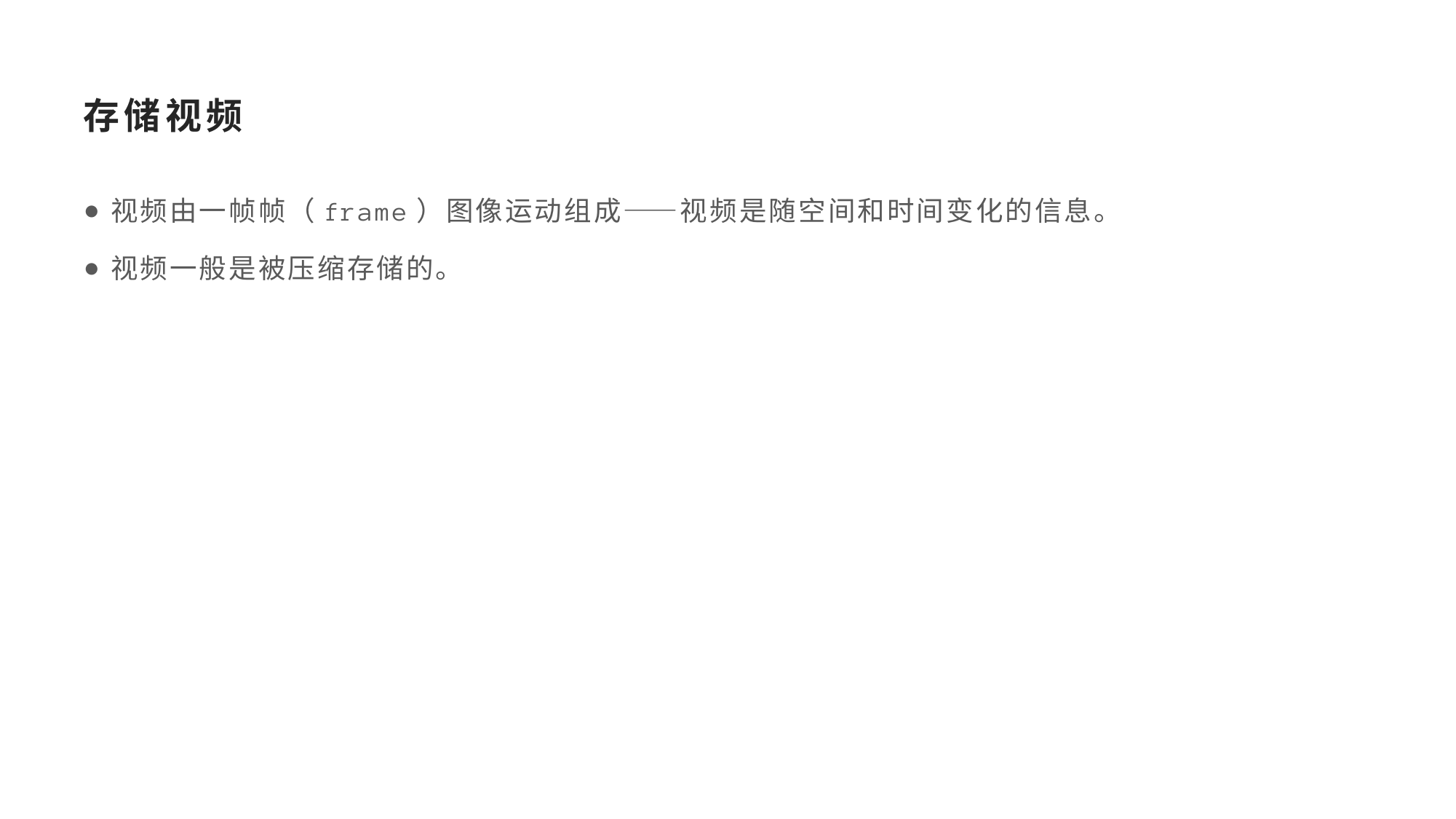

# 存储视频
视频由一帧帧（frame）图像运动组成——视频是随空间和时间变化的信息。
视频一般是被压缩存储的。